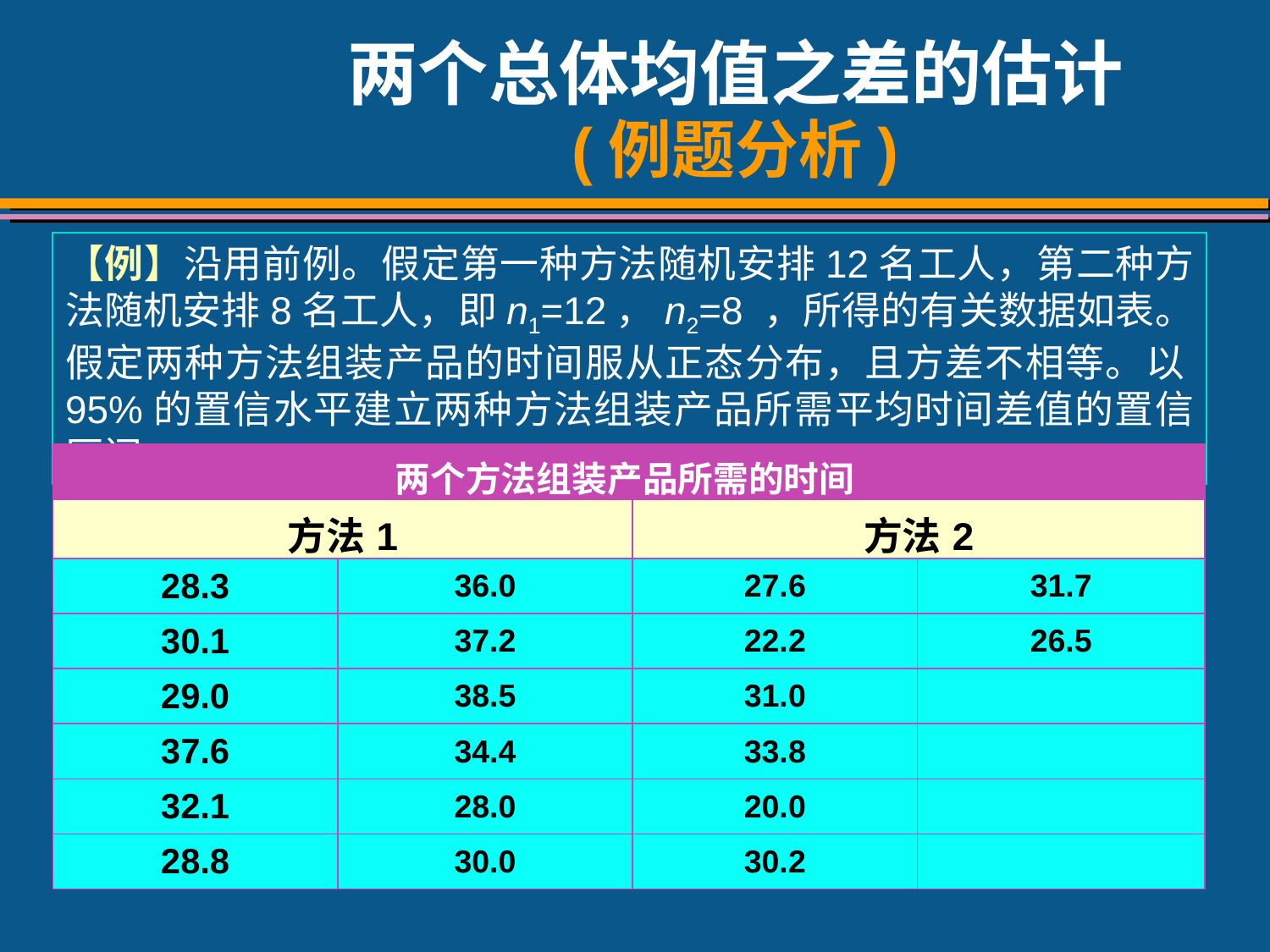

# 两个总体均值之差的估计 (例题分析)
【例】沿用前例。假定第一种方法随机安排12名工人，第二种方法随机安排8名工人，即n1=12，n2=8 ，所得的有关数据如表。假定两种方法组装产品的时间服从正态分布，且方差不相等。以95%的置信水平建立两种方法组装产品所需平均时间差值的置信区间
| 两个方法组装产品所需的时间 |  |  |  |
| --- | --- | --- | --- |
| 方法1 |  | 方法2 |  |
| 28.3 | 36.0 | 27.6 | 31.7 |
| 30.1 | 37.2 | 22.2 | 26.5 |
| 29.0 | 38.5 | 31.0 |  |
| 37.6 | 34.4 | 33.8 |  |
| 32.1 | 28.0 | 20.0 |  |
| 28.8 | 30.0 | 30.2 |  |